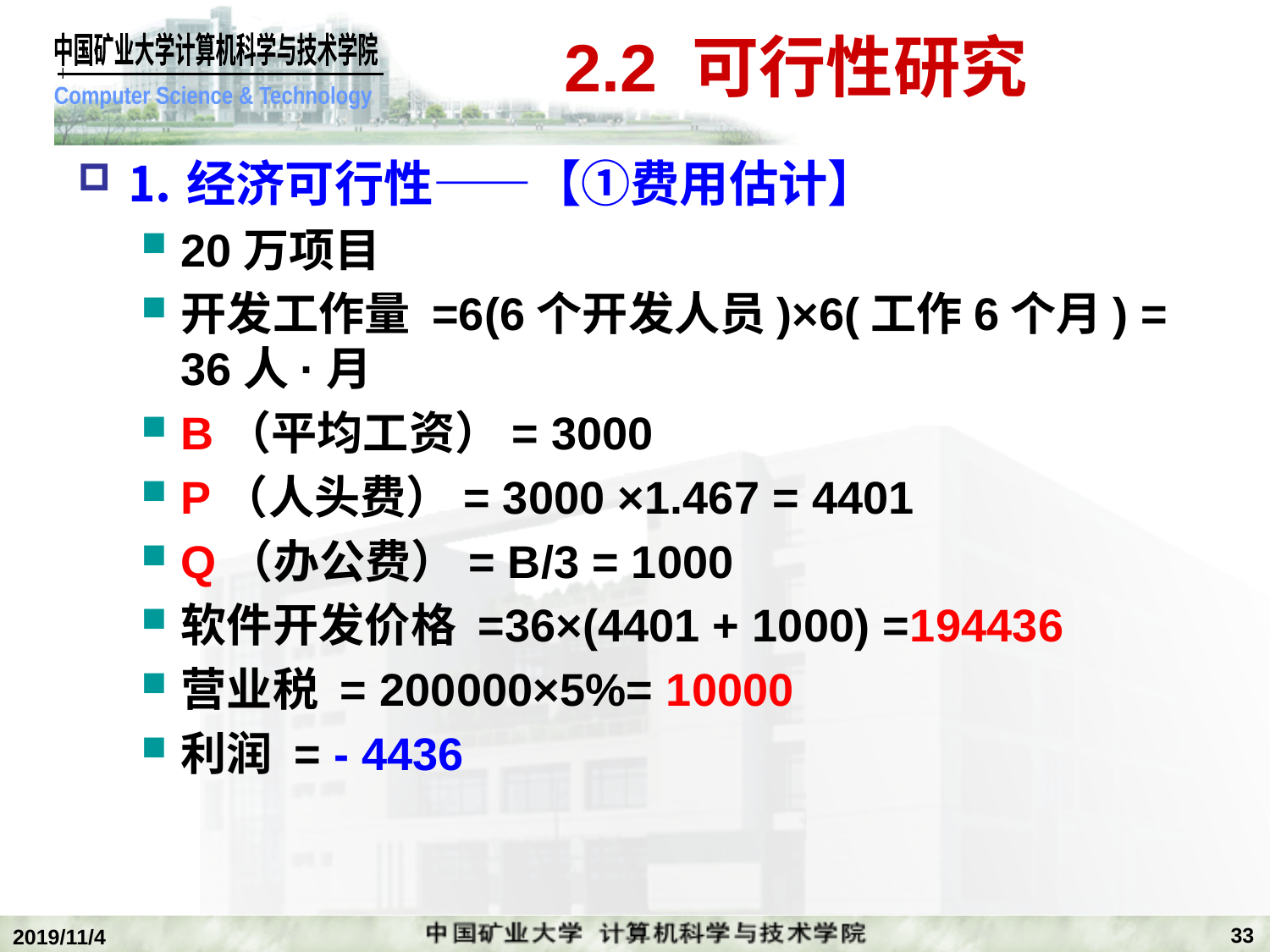

# 2.2 可行性研究
⒈经济可行性——【①费用估计】
20万项目
开发工作量 =6(6个开发人员)×6(工作6个月) = 36人·月
B（平均工资）= 3000
P（人头费）= 3000 ×1.467 = 4401
Q（办公费）= B/3 = 1000
软件开发价格 =36×(4401 + 1000) =194436
营业税 = 200000×5%= 10000
利润 = - 4436
33
2019/11/4